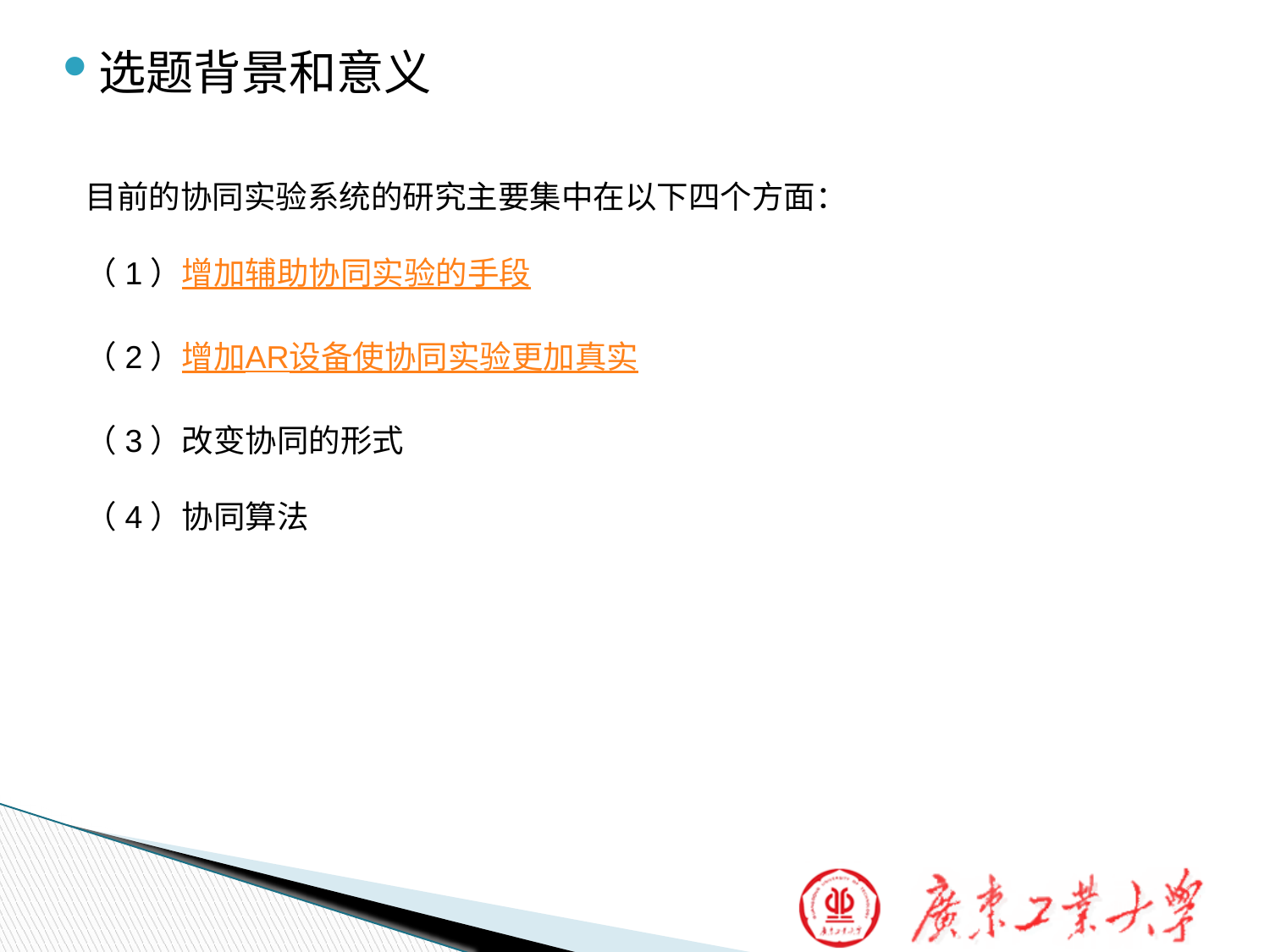

选题背景和意义

目前的协同实验系统的研究主要集中在以下四个方面：

（1）增加辅助协同实验的手段

（2）增加AR设备使协同实验更加真实

（3）改变协同的形式

（4）协同算法